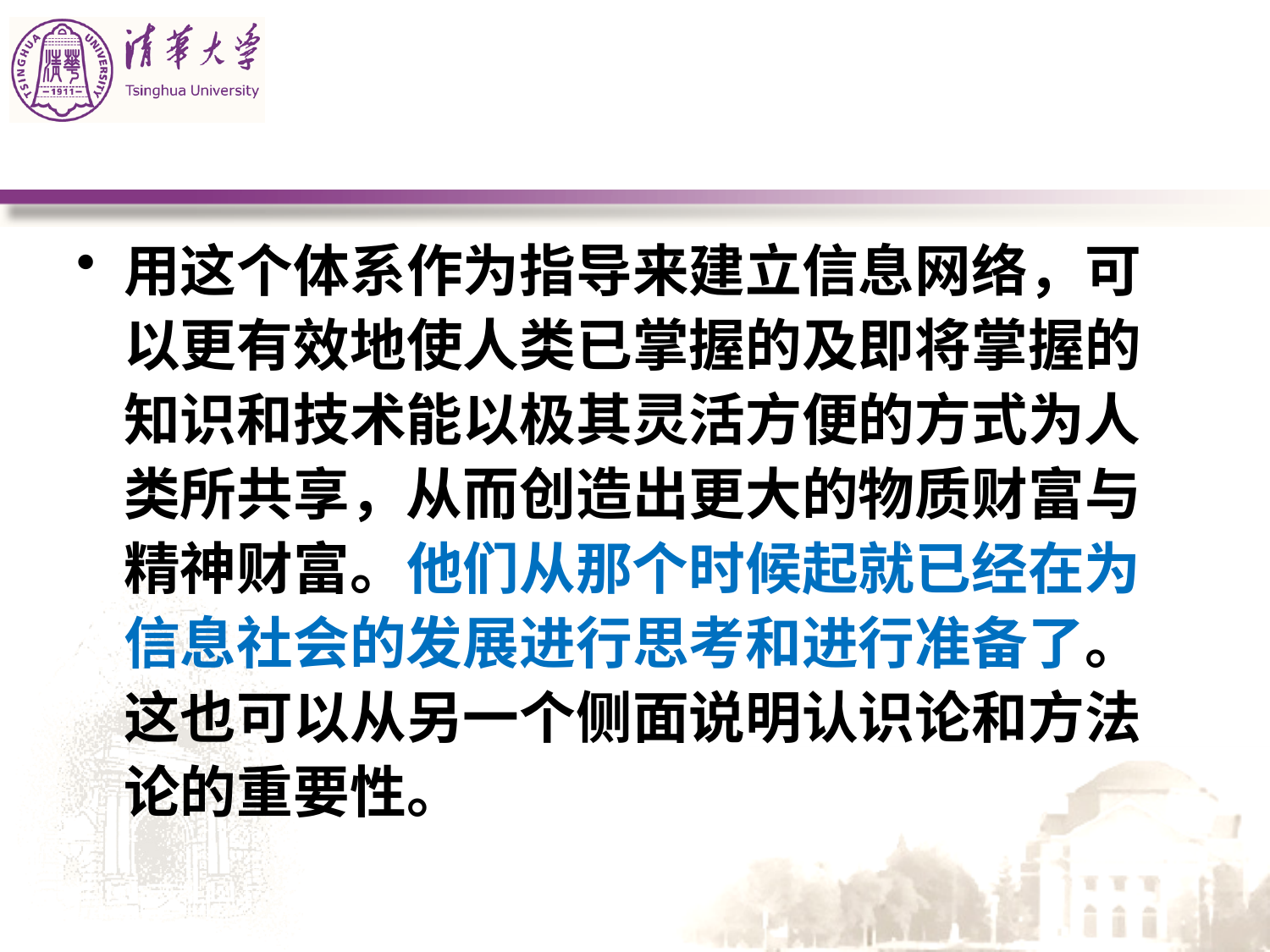

#
用这个体系作为指导来建立信息网络，可以更有效地使人类已掌握的及即将掌握的知识和技术能以极其灵活方便的方式为人类所共享，从而创造出更大的物质财富与精神财富。他们从那个时候起就已经在为信息社会的发展进行思考和进行准备了。这也可以从另一个侧面说明认识论和方法论的重要性。